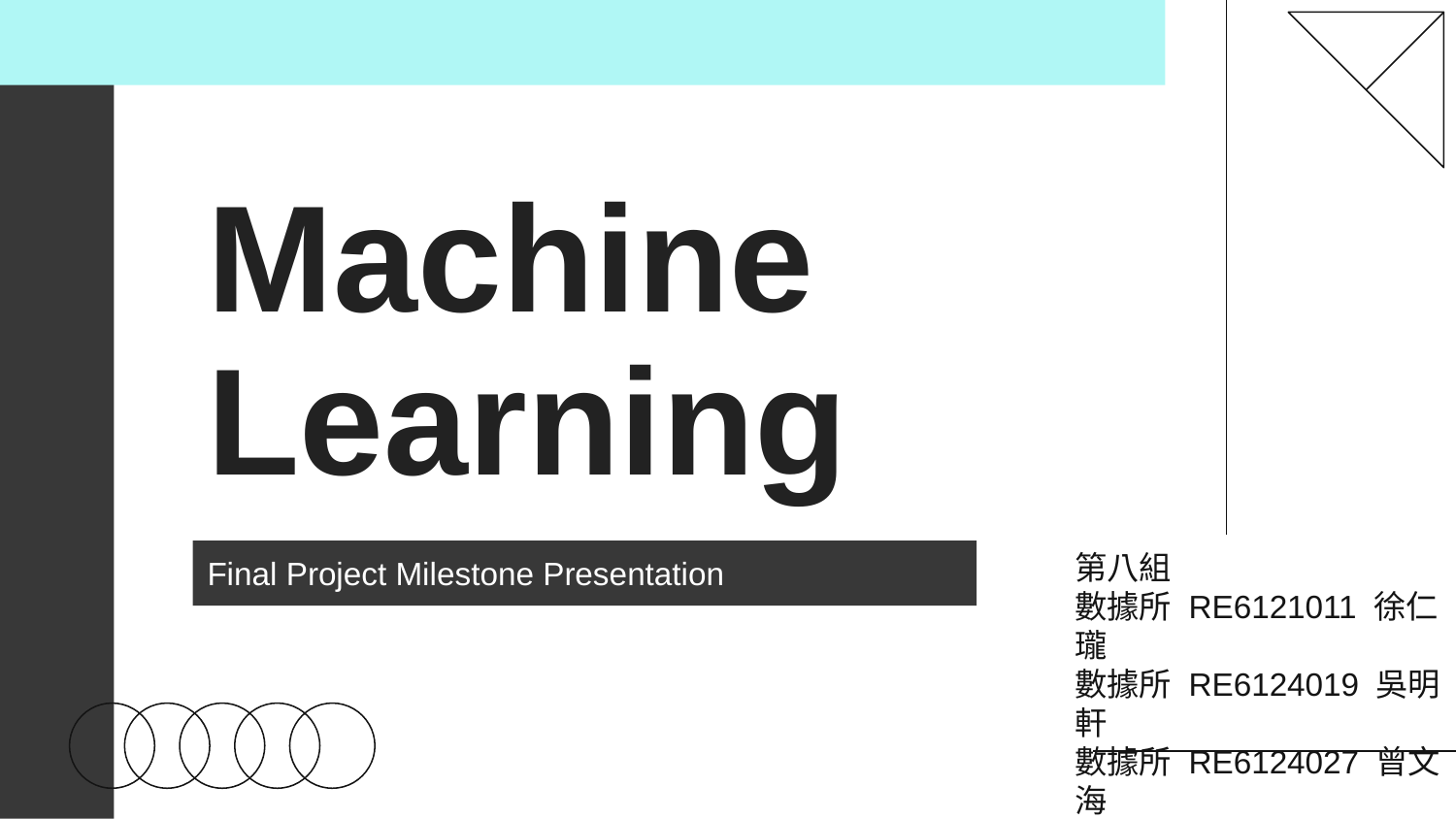

# Machine Learning
Final Project Milestone Presentation
第八組
數據所 RE6121011 徐仁瓏
數據所 RE6124019 吳明軒
數據所 RE6124027 曾文海
統計所 R26111010 黃韋皓